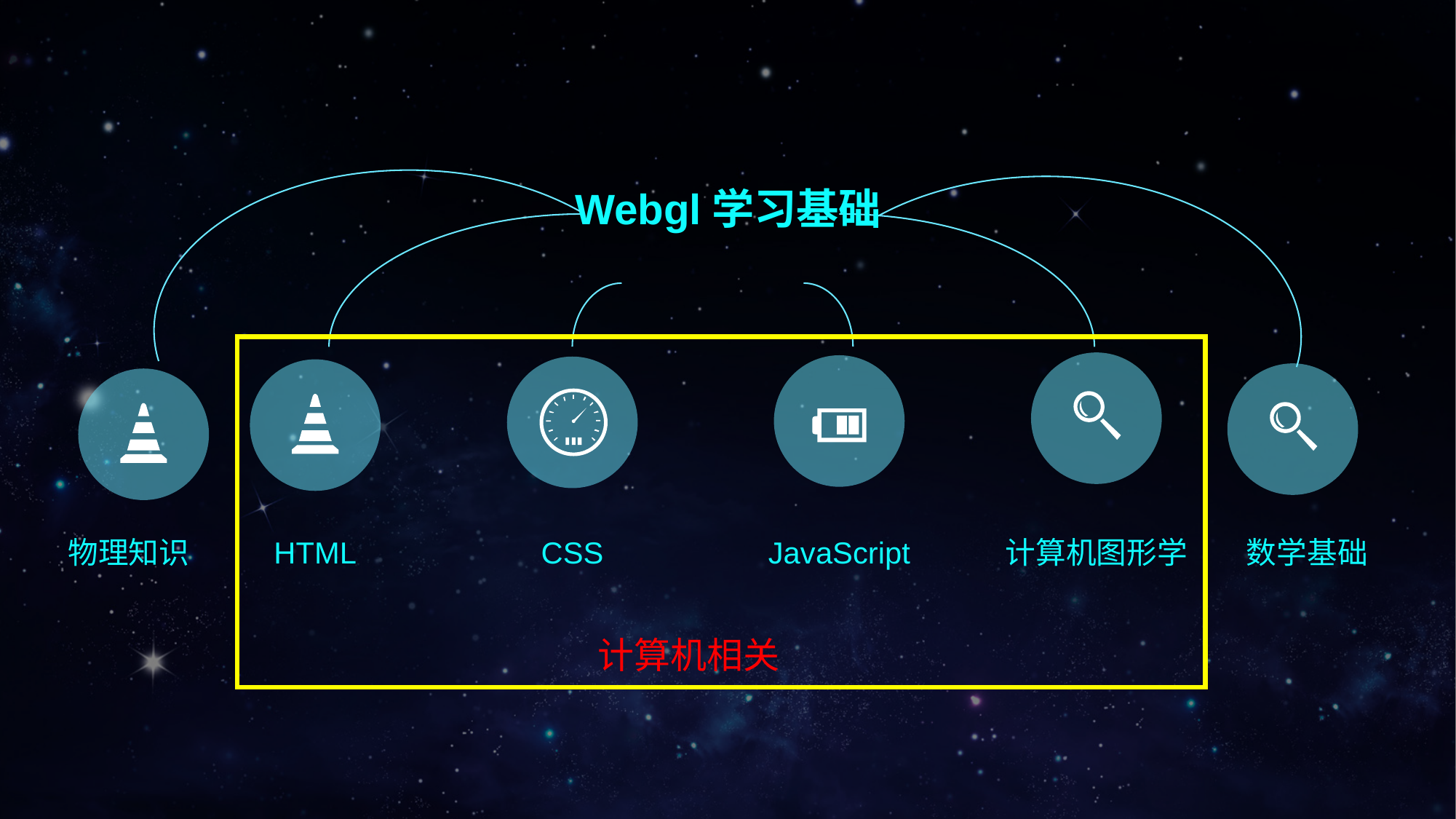

Webgl学习基础

物理知识
数学基础
HTML
CSS
JavaScript
计算机图形学
计算机相关